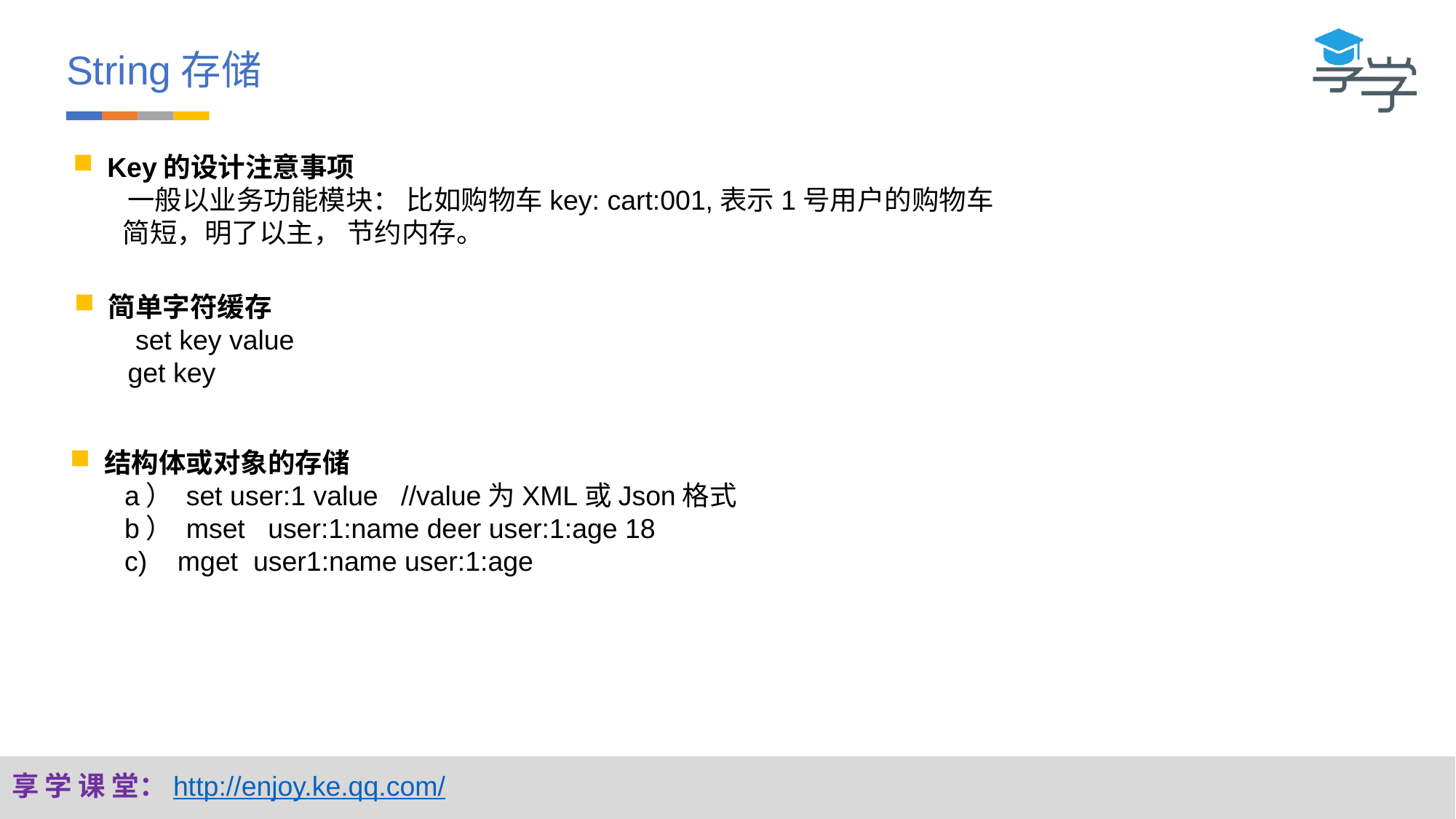

String存储

Key的设计注意事项
　　一般以业务功能模块： 比如购物车key: cart:001,表示1号用户的购物车
       简短，明了以主， 节约内存。

简单字符缓存
　　set key value
       get key

结构体或对象的存储
a） set user:1 value   //value为XML或Json格式
b） mset   user:1:name deer user:1:age 18
c)    mget  user1:name user:1:age